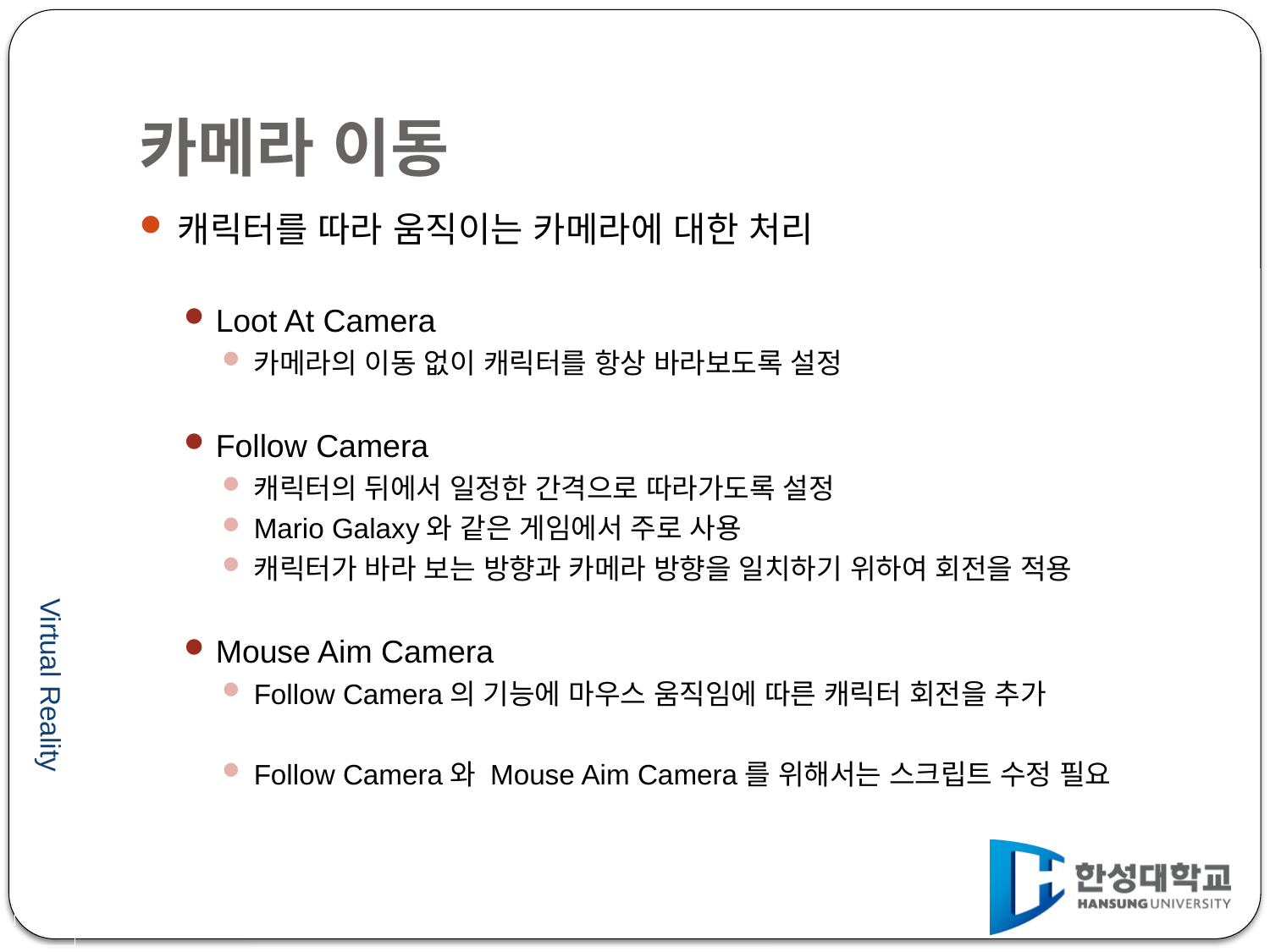

# 카메라 이동
캐릭터를 따라 움직이는 카메라에 대한 처리

Loot At Camera
카메라의 이동 없이 캐릭터를 항상 바라보도록 설정

Follow Camera
캐릭터의 뒤에서 일정한 간격으로 따라가도록 설정
Mario Galaxy와 같은 게임에서 주로 사용
캐릭터가 바라 보는 방향과 카메라 방향을 일치하기 위하여 회전을 적용

Mouse Aim Camera
Follow Camera의 기능에 마우스 움직임에 따른 캐릭터 회전을 추가

Follow Camera와 Mouse Aim Camera를 위해서는 스크립트 수정 필요